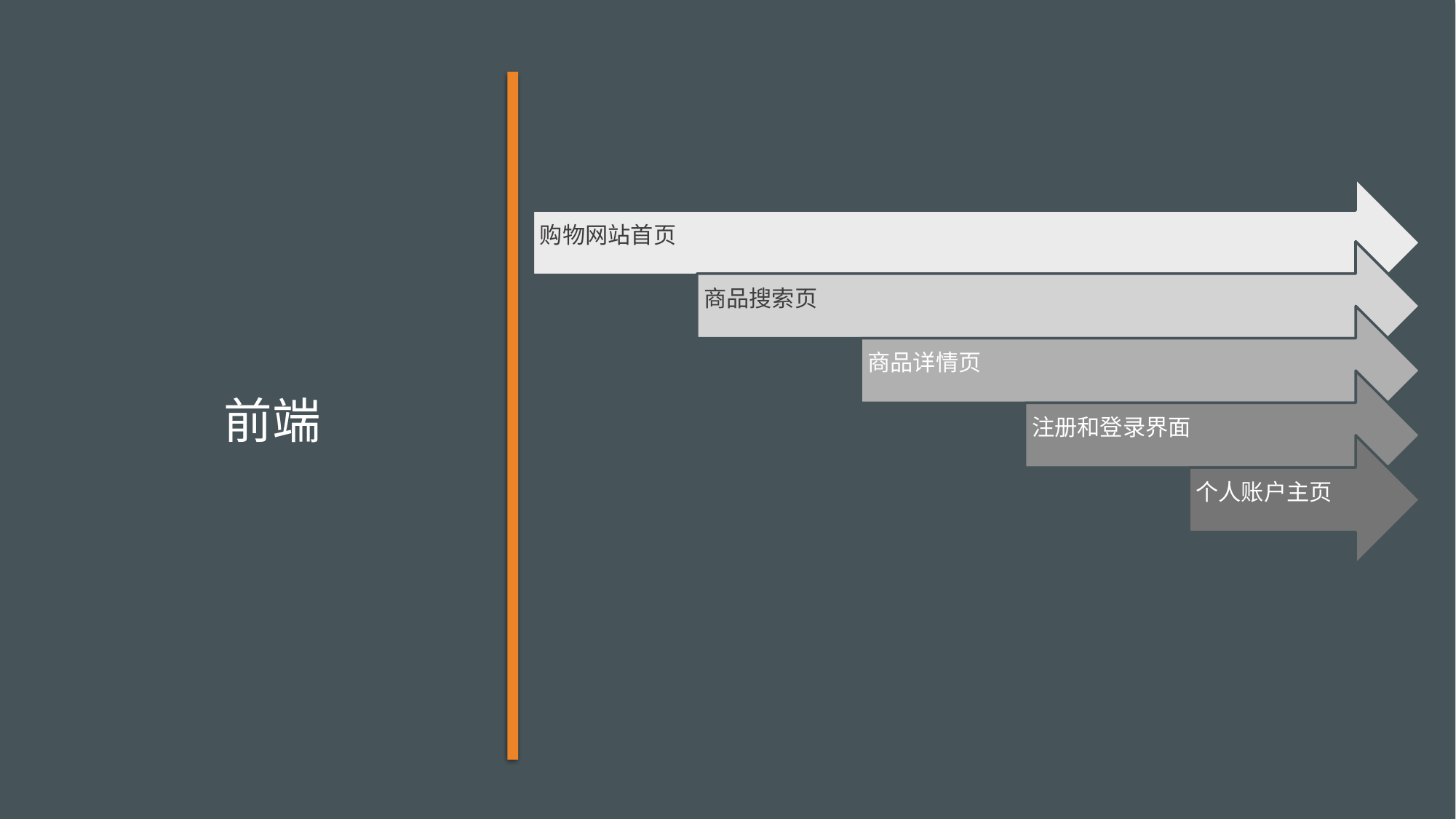

购物网站首页
商品搜索页
商品详情页
注册和登录界面
个人账户主页
# 前端